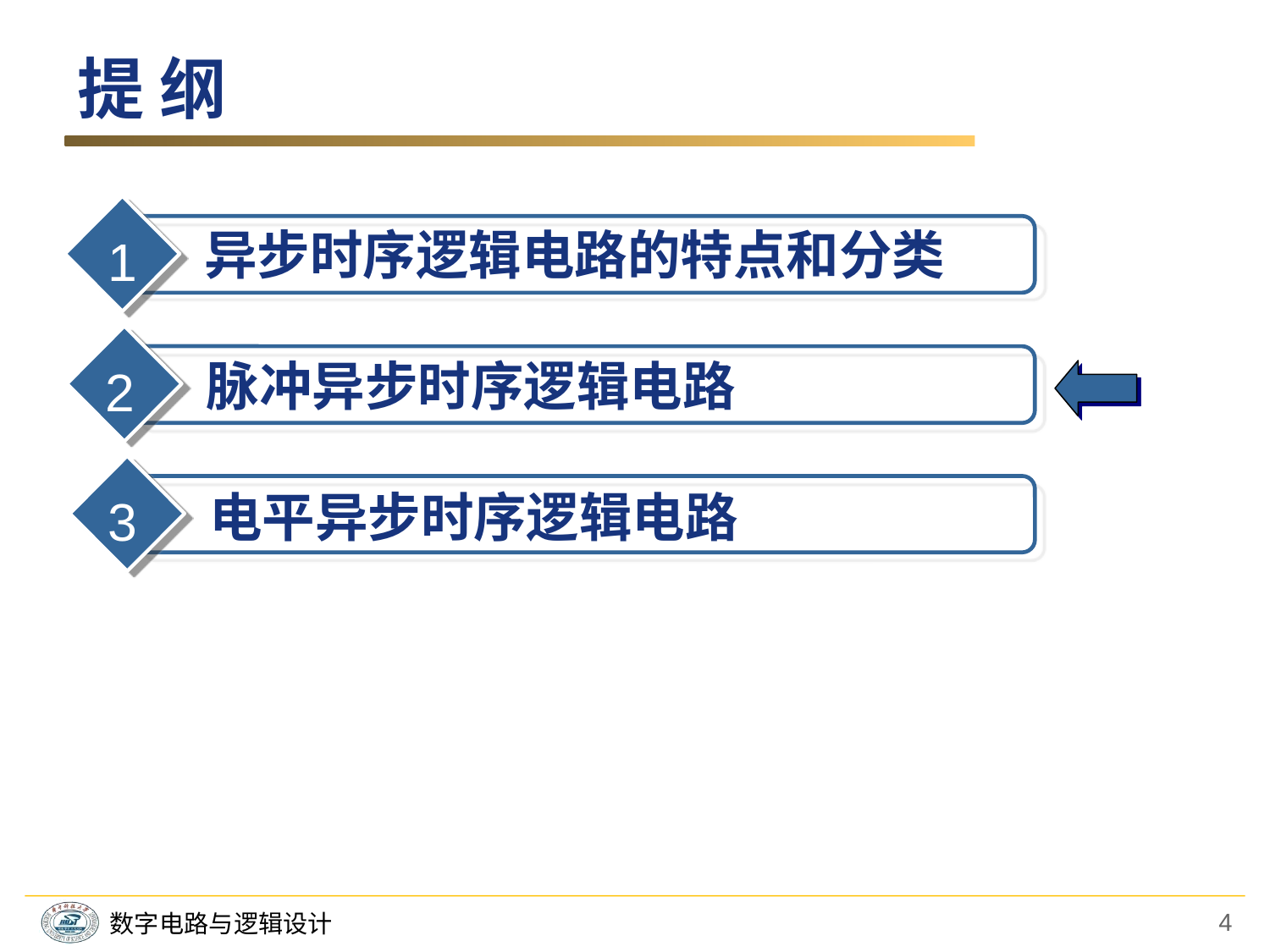

提 纲

 异步时序逻辑电路的特点和分类

1

 脉冲异步时序逻辑电路
2

 电平异步时序逻辑电路
3
4
数字电路与逻辑设计